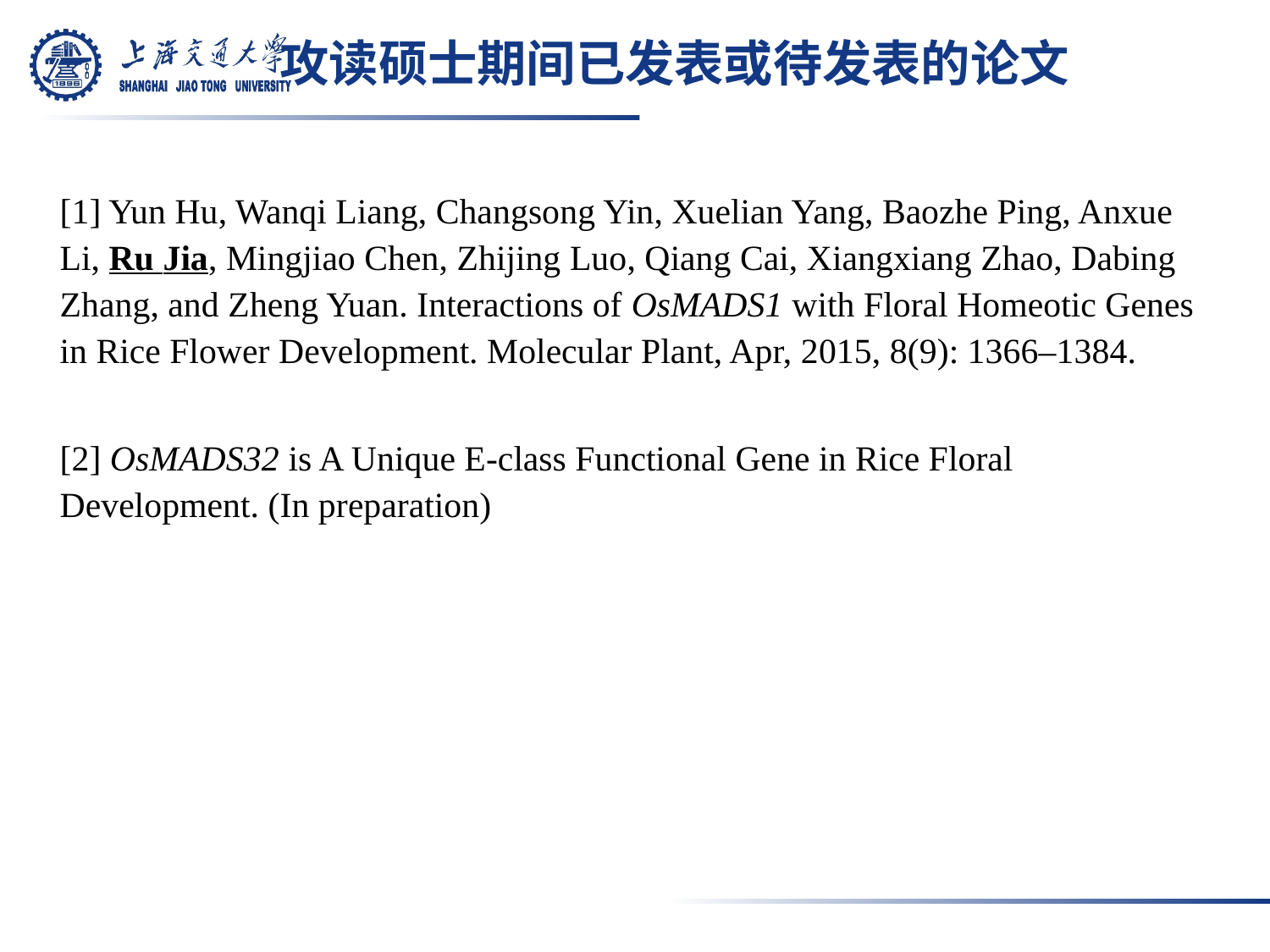

# 攻读硕士期间已发表或待发表的论文
[1] Yun Hu, Wanqi Liang, Changsong Yin, Xuelian Yang, Baozhe Ping, Anxue Li, Ru Jia, Mingjiao Chen, Zhijing Luo, Qiang Cai, Xiangxiang Zhao, Dabing Zhang, and Zheng Yuan. Interactions of OsMADS1 with Floral Homeotic Genes in Rice Flower Development. Molecular Plant, Apr, 2015, 8(9): 1366–1384.

[2] OsMADS32 is A Unique E-class Functional Gene in Rice Floral Development. (In preparation)